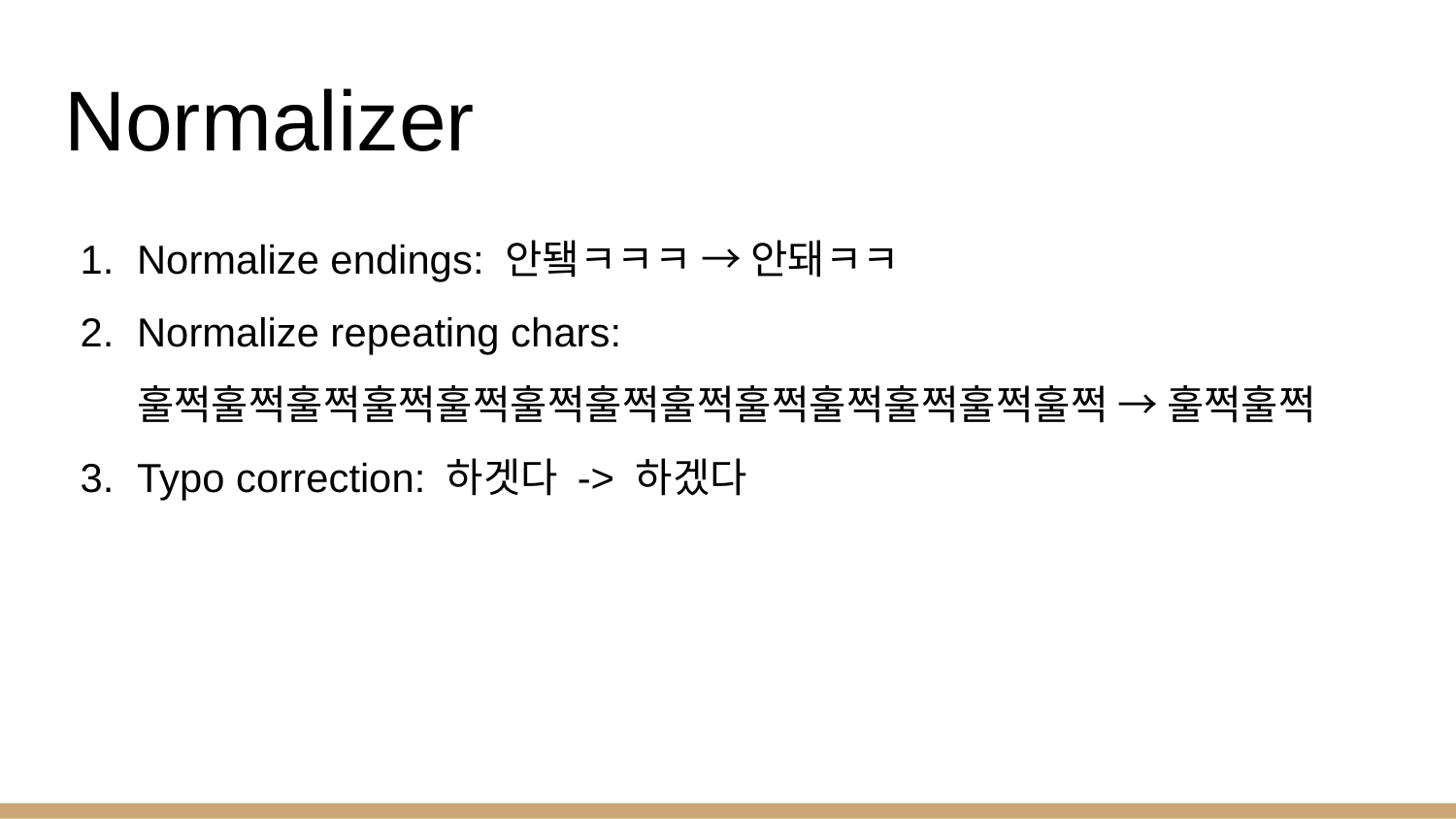

# Normalizer
Normalize endings: 안됔ㅋㅋㅋ → 안돼ㅋㅋ
Normalize repeating chars: 훌쩍훌쩍훌쩍훌쩍훌쩍훌쩍훌쩍훌쩍훌쩍훌쩍훌쩍훌쩍훌쩍 → 훌쩍훌쩍
Typo correction: 하겟다 -> 하겠다